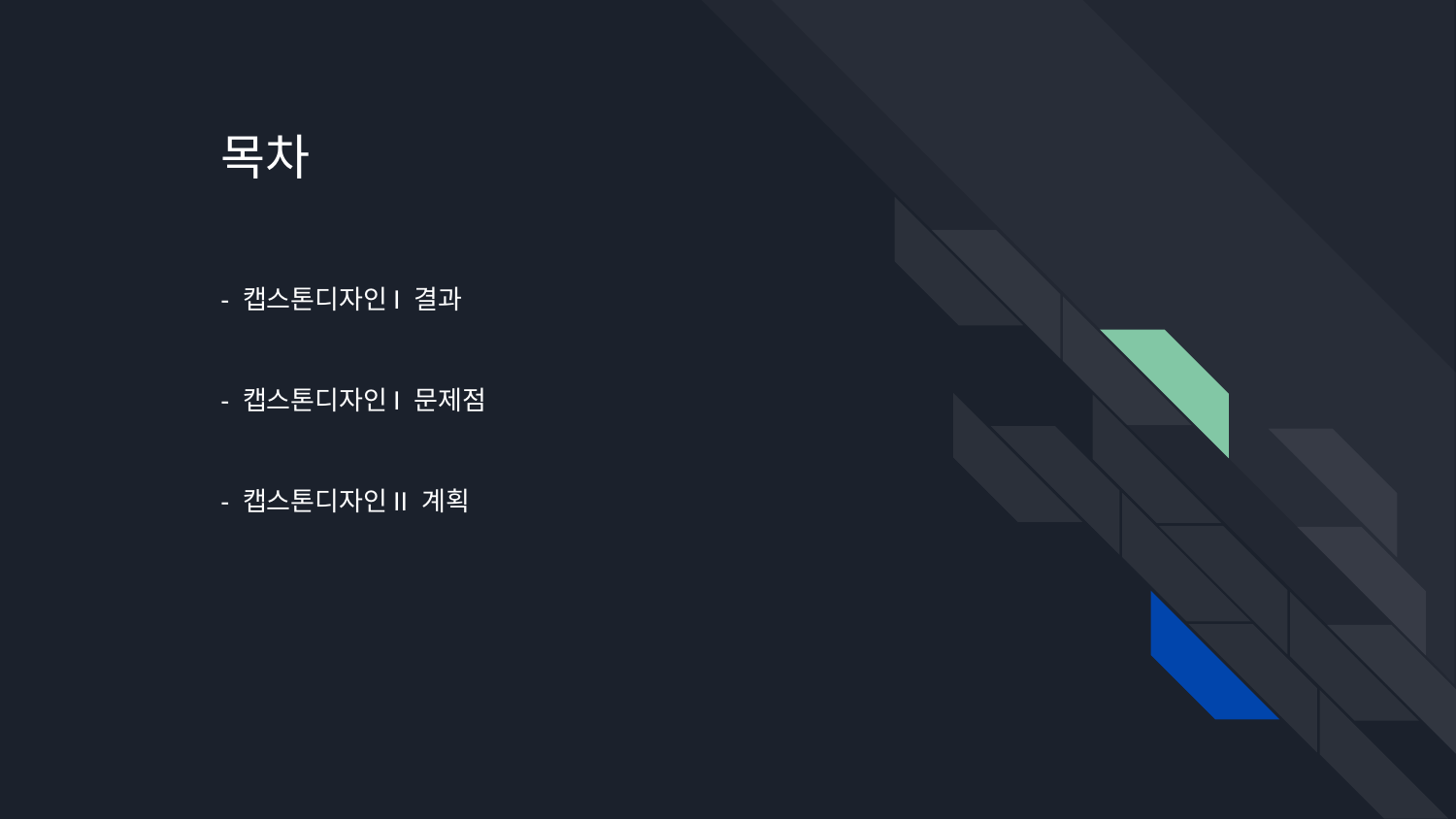

목차

- 캡스톤디자인I 결과

- 캡스톤디자인I 문제점

- 캡스톤디자인II 계획